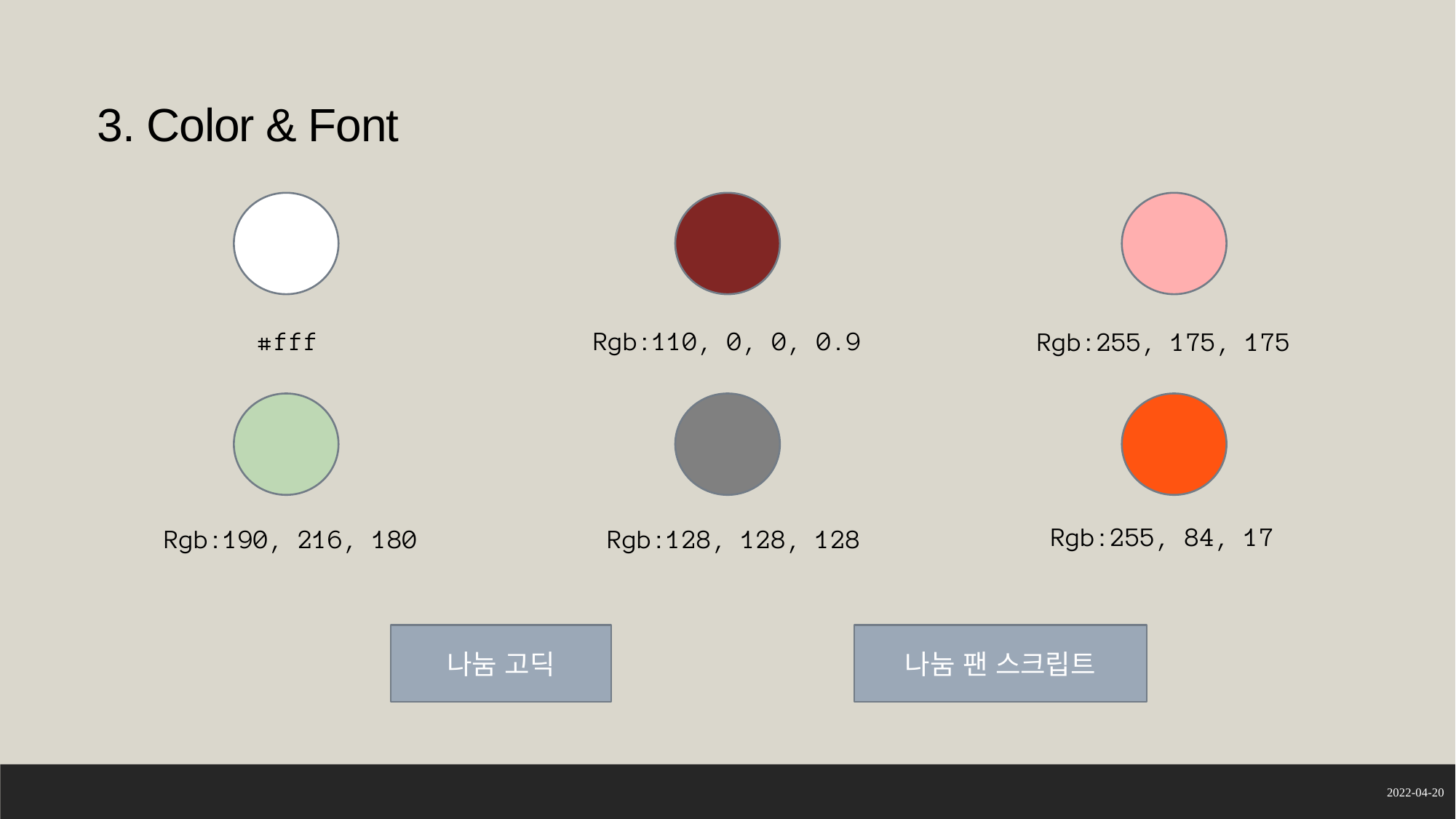

3. Color & Font

#fff
Rgb:110, 0, 0, 0.9
Rgb:255, 175, 175

Rgb:255, 84, 17
Rgb:190, 216, 180
Rgb:128, 128, 128
나눔 고딕
나눔 팬 스크립트
2022-04-20